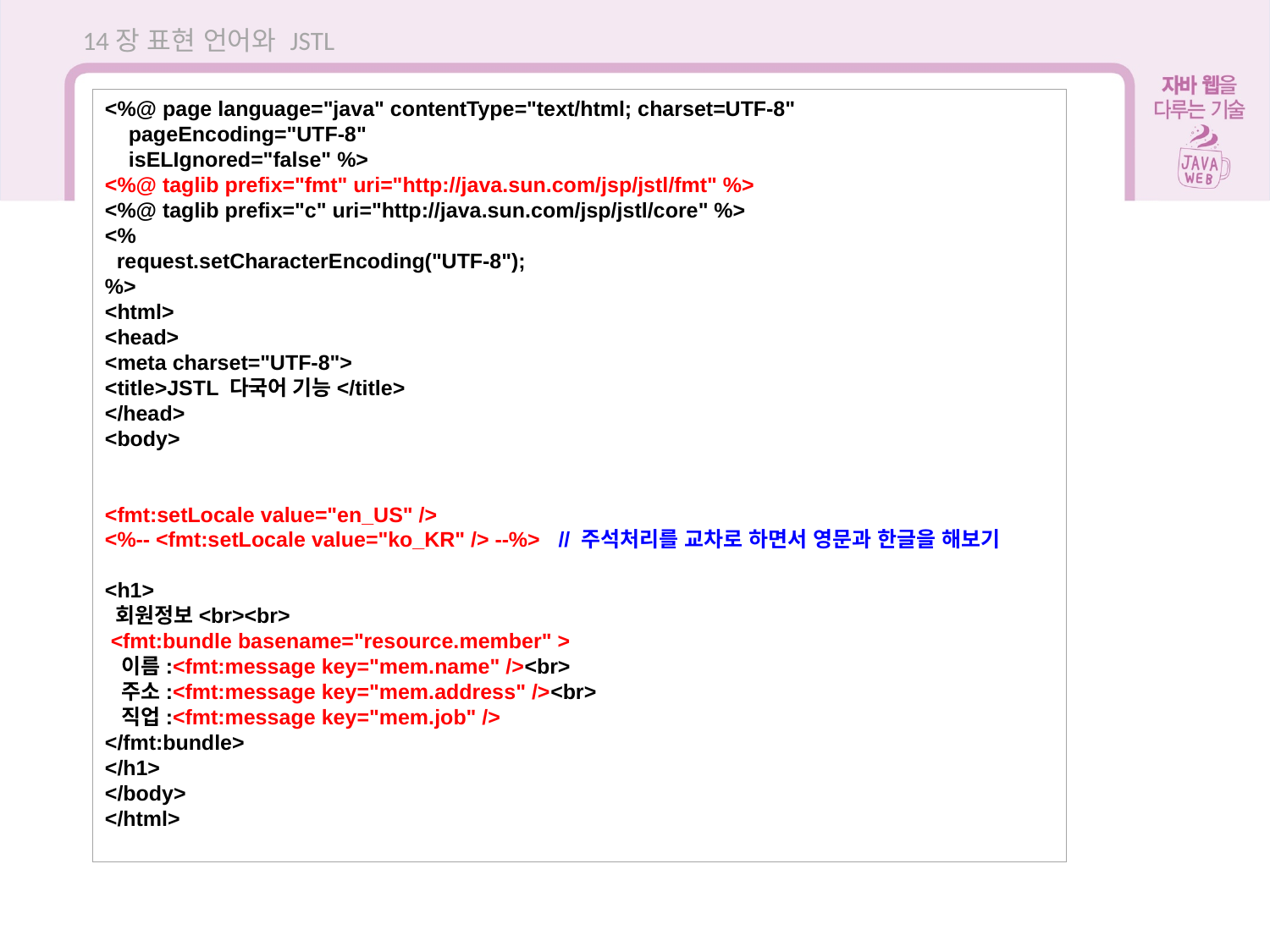

14장 표현 언어와 JSTL
<%@ page language="java" contentType="text/html; charset=UTF-8"
    pageEncoding="UTF-8"
    isELIgnored="false" %>
<%@ taglib prefix="fmt" uri="http://java.sun.com/jsp/jstl/fmt" %>
<%@ taglib prefix="c" uri="http://java.sun.com/jsp/jstl/core" %>
<%
  request.setCharacterEncoding("UTF-8");
%>
<html>
<head>
<meta charset="UTF-8">
<title>JSTL 다국어 기능</title>
</head>
<body>

<fmt:setLocale value="en_US" />
<%-- <fmt:setLocale value="ko_KR" /> --%>   // 주석처리를 교차로 하면서 영문과 한글을 해보기

<h1>
 회원정보<br><br>
 <fmt:bundle basename="resource.member" >
  이름:<fmt:message key="mem.name" /><br>
  주소:<fmt:message key="mem.address" /><br>
  직업:<fmt:message key="mem.job" />
</fmt:bundle>
</h1>
</body>
</html>